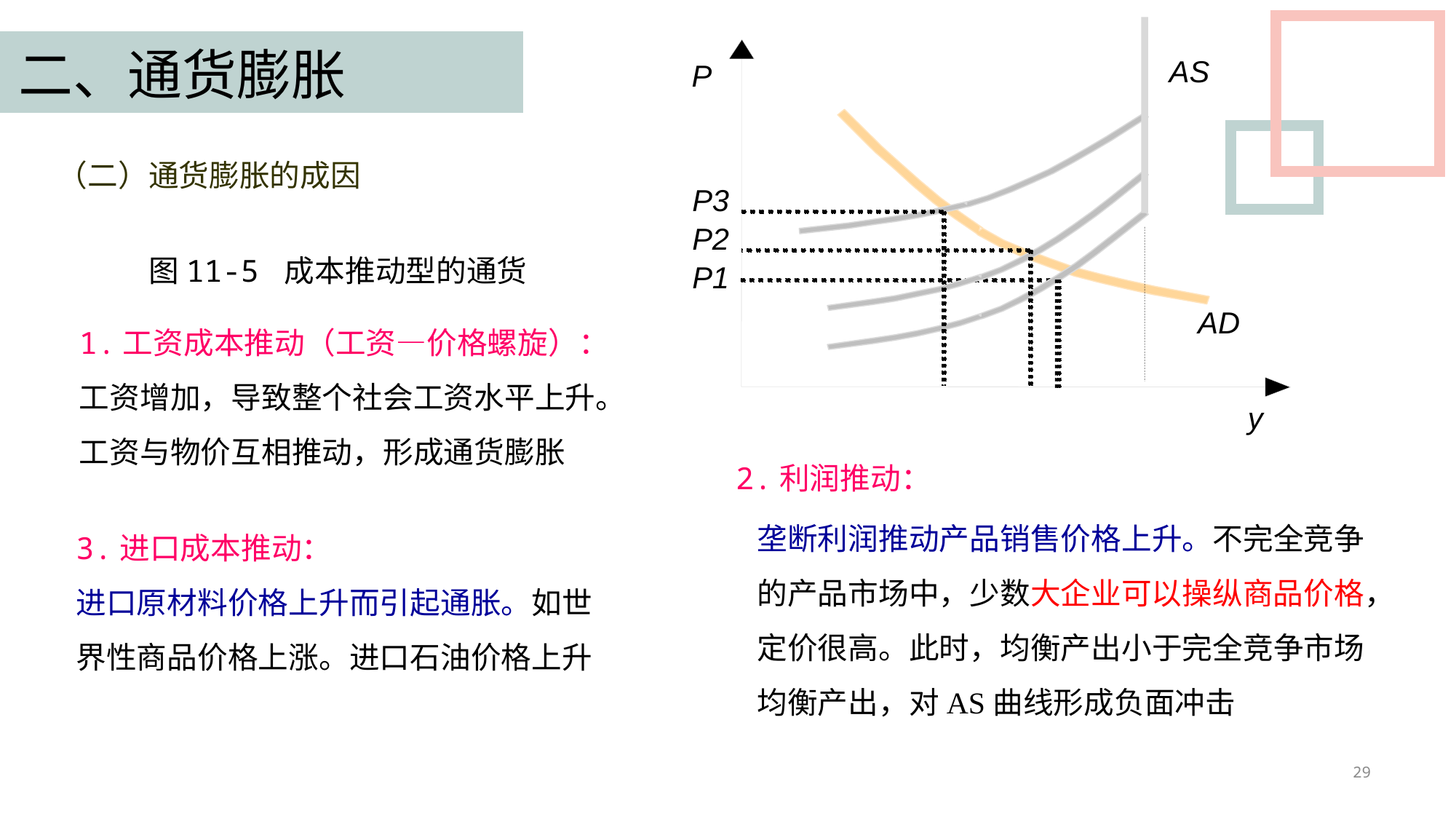

二、通货膨胀

AS
P

（二）通货膨胀的成因

P3

P2

图11-5 成本推动型的通货膨胀

P1

1.工资成本推动（工资—价格螺旋）：
工资增加，导致整个社会工资水平上升。
工资与物价互相推动，形成通货膨胀
AD

y
2.利润推动：
垄断利润推动产品销售价格上升。不完全竞争的产品市场中，少数大企业可以操纵商品价格，定价很高。此时，均衡产出小于完全竞争市场均衡产出，对AS曲线形成负面冲击

3.进口成本推动：
进口原材料价格上升而引起通胀。如世界性商品价格上涨。进口石油价格上升

29